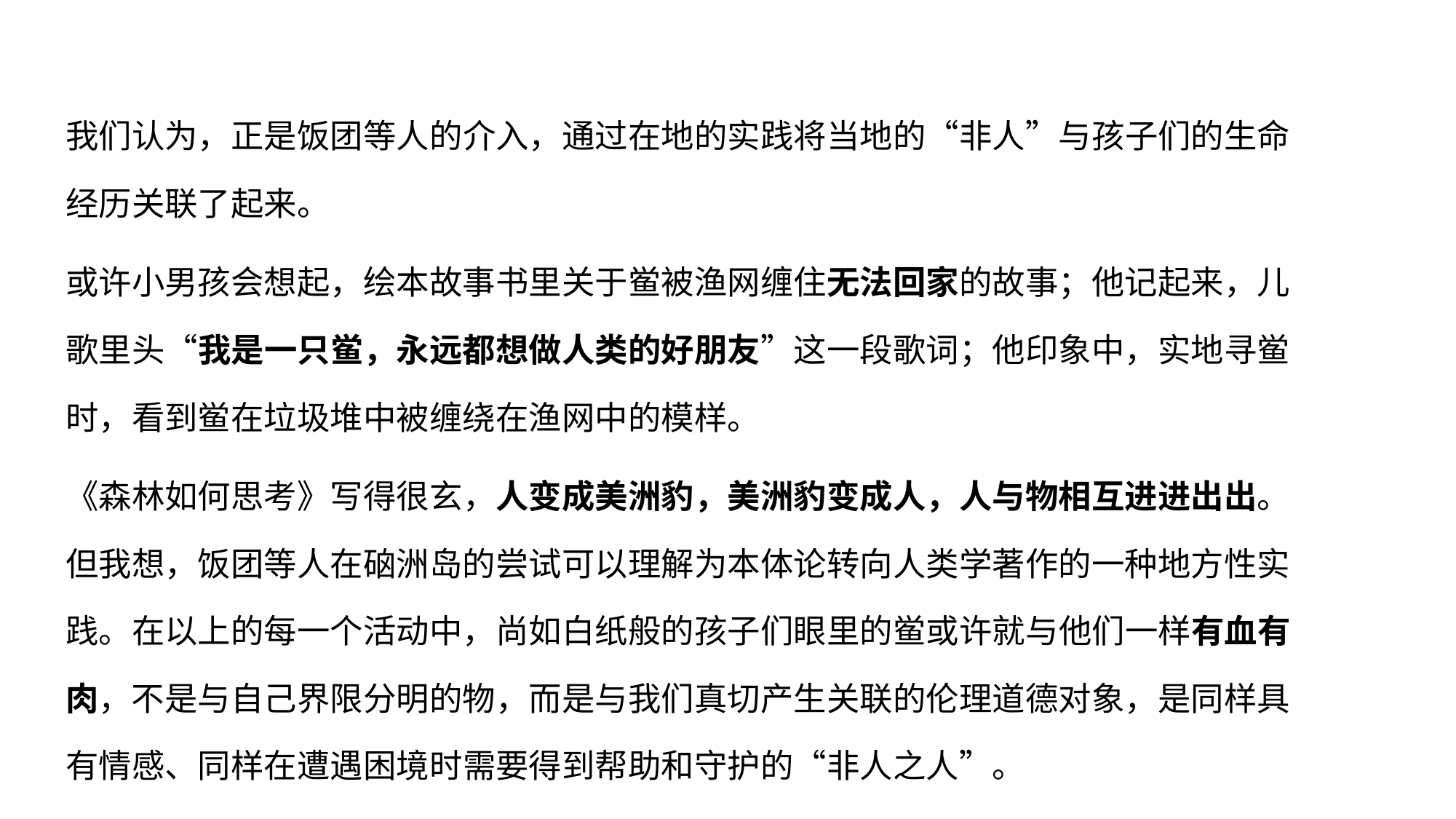

我们认为，正是饭团等人的介入，通过在地的实践将当地的“非人”与孩子们的生命经历关联了起来。
或许小男孩会想起，绘本故事书里关于鲎被渔网缠住无法回家的故事；他记起来，儿歌里头“我是一只鲎，永远都想做人类的好朋友”这一段歌词；他印象中，实地寻鲎时，看到鲎在垃圾堆中被缠绕在渔网中的模样。
《森林如何思考》写得很玄，人变成美洲豹，美洲豹变成人，人与物相互进进出出。但我想，饭团等人在硇洲岛的尝试可以理解为本体论转向人类学著作的一种地方性实践。在以上的每一个活动中，尚如白纸般的孩子们眼里的鲎或许就与他们一样有血有肉，不是与自己界限分明的物，而是与我们真切产生关联的伦理道德对象，是同样具有情感、同样在遭遇困境时需要得到帮助和守护的“非人之人”。